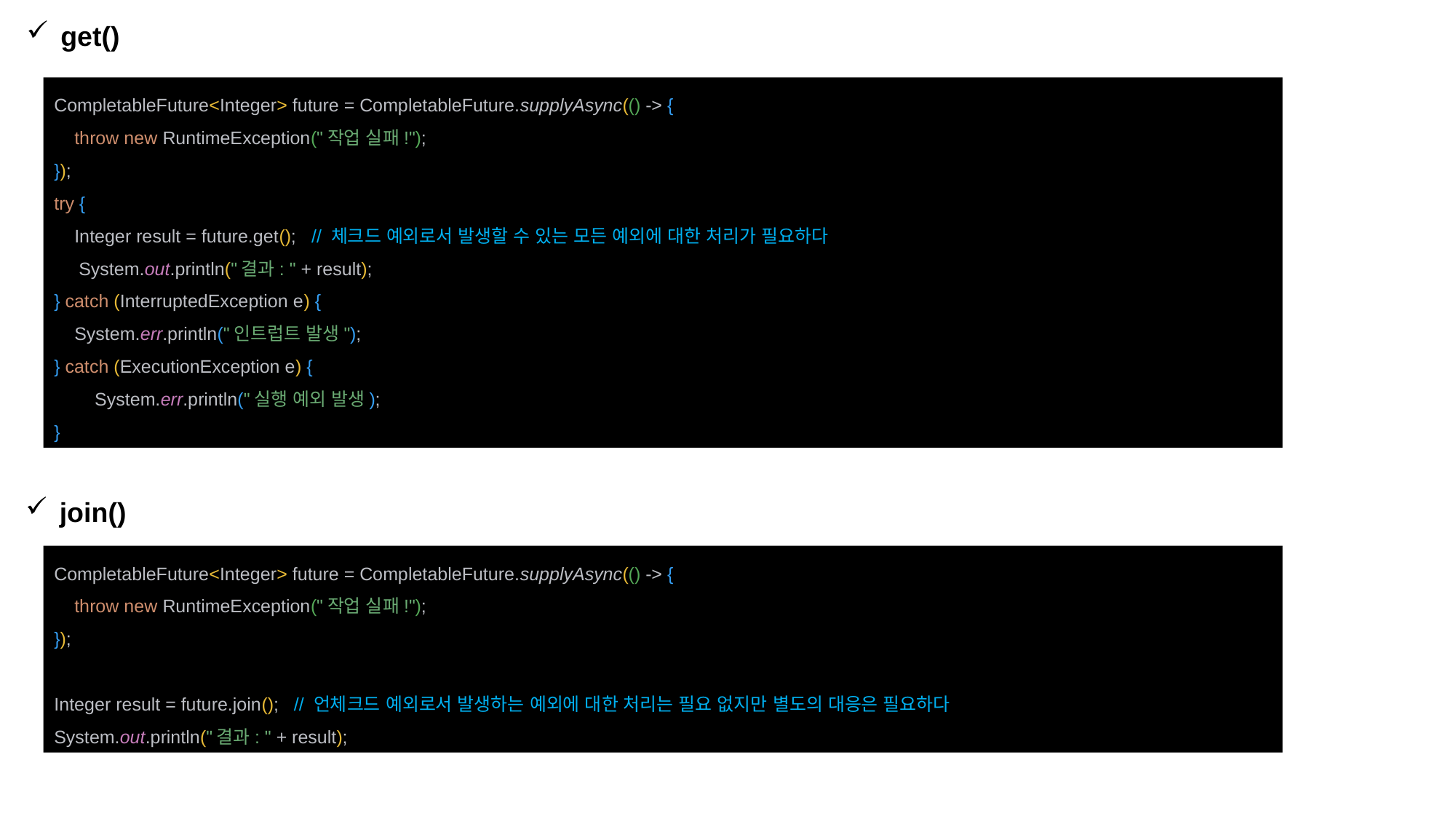

get()
CompletableFuture<Integer> future = CompletableFuture.supplyAsync(() -> {
    throw new RuntimeException("작업 실패!");
});
try {
    Integer result = future.get();   // 체크드 예외로서 발생할 수 있는 모든 예외에 대한 처리가 필요하다
    System.out.println("결과: " + result);
} catch (InterruptedException e) {
    System.err.println("인트럽트 발생");
} catch (ExecutionException e) {
        System.err.println("실행 예외 발생);
}
join()
CompletableFuture<Integer> future = CompletableFuture.supplyAsync(() -> {
    throw new RuntimeException("작업 실패!");
});
Integer result = future.join();   // 언체크드 예외로서 발생하는 예외에 대한 처리는 필요 없지만 별도의 대응은 필요하다
System.out.println("결과: " + result);